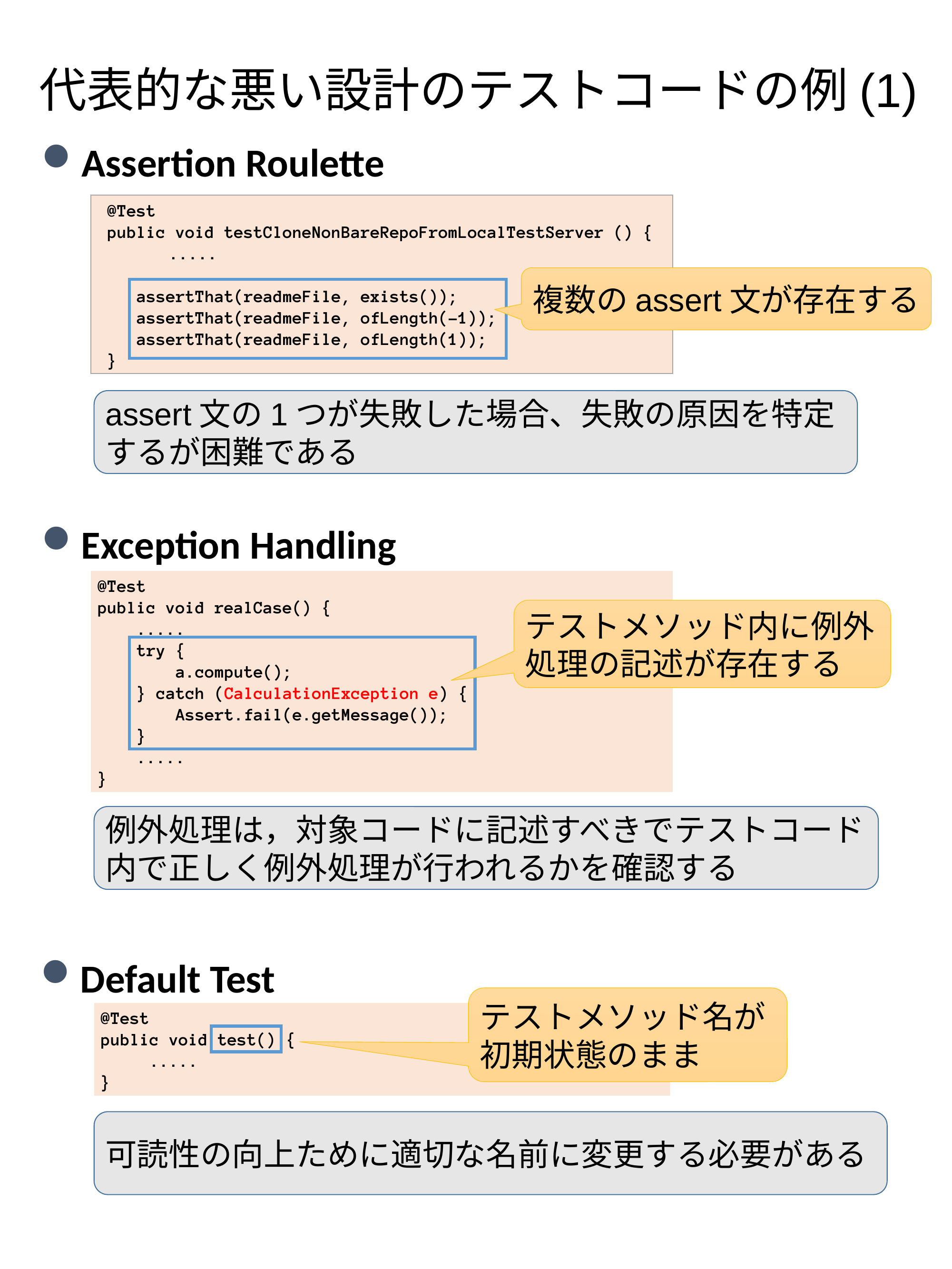

代表的な悪い設計のテストコードの例(1)
Assertion Roulette
 @Test
 public void testCloneNonBareRepoFromLocalTestServer () {
	.....

    assertThat(readmeFile, exists());
    assertThat(readmeFile, ofLength(-1));
    assertThat(readmeFile, ofLength(1));
 }
複数のassert文が存在する

assert文の1つが失敗した場合、失敗の原因を特定するが困難である
Exception Handling
@Test
public void realCase() {
    .....
    try {
        a.compute();
    } catch (CalculationException e) {
        Assert.fail(e.getMessage());
    }
    .....
}
テストメソッド内に例外処理の記述が存在する

例外処理は，対象コードに記述すべきでテストコード内で正しく例外処理が行われるかを確認する
Default Test
テストメソッド名が初期状態のまま
@Test
public void test() {
     .....
}

可読性の向上ために適切な名前に変更する必要がある